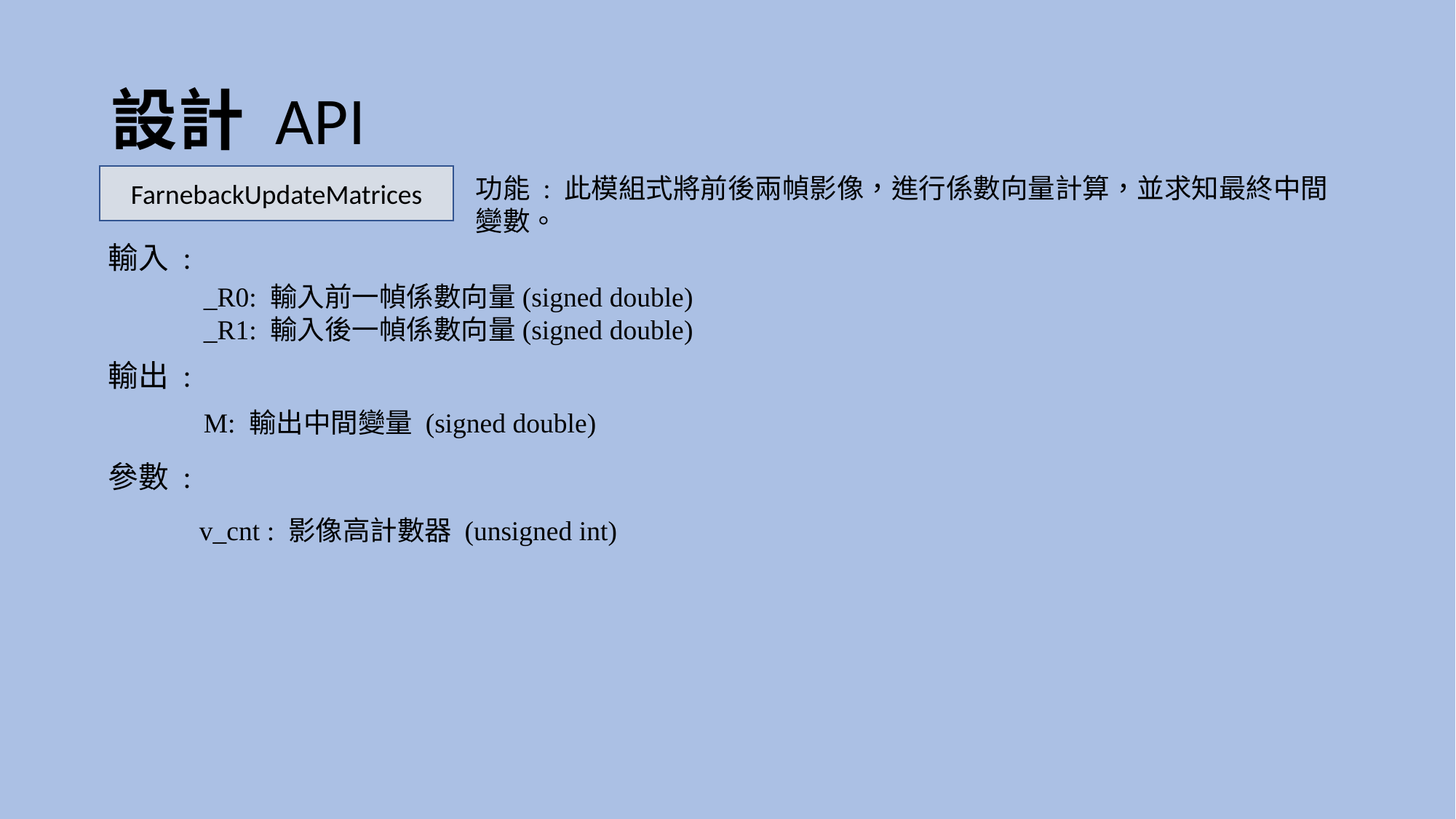

# 設計 API
功能 : 此模組式將前後兩幀影像，進行係數向量計算，並求知最終中間變數。
FarnebackUpdateMatrices
輸入 :
_R0: 輸入前一幀係數向量(signed double)
_R1: 輸入後一幀係數向量(signed double)
輸出 :
M: 輸出中間變量 (signed double)
參數 :
v_cnt : 影像高計數器 (unsigned int)